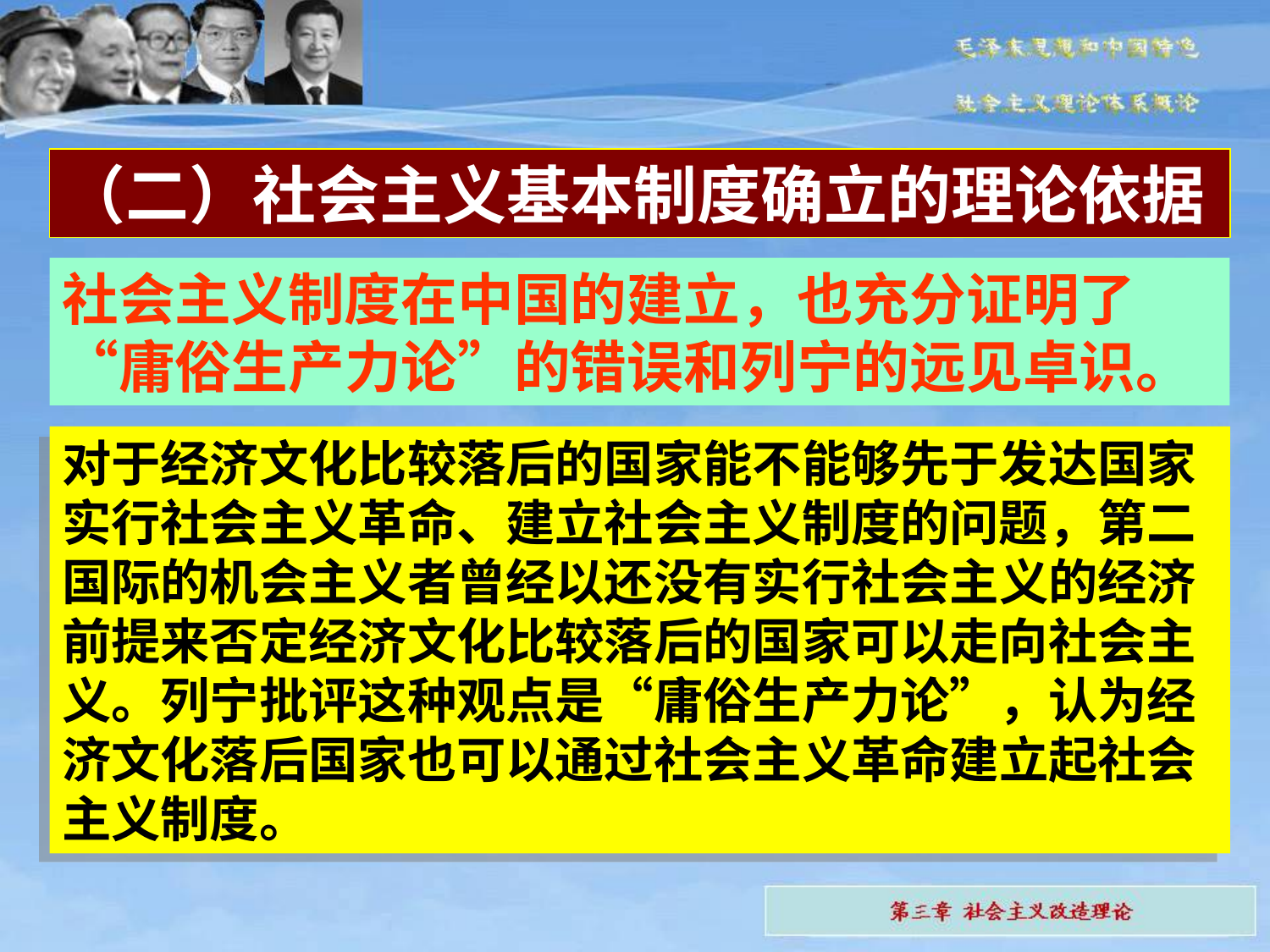

（二）社会主义基本制度确立的理论依据
社会主义制度在中国的建立，也充分证明了“庸俗生产力论”的错误和列宁的远见卓识。
对于经济文化比较落后的国家能不能够先于发达国家实行社会主义革命、建立社会主义制度的问题，第二国际的机会主义者曾经以还没有实行社会主义的经济前提来否定经济文化比较落后的国家可以走向社会主义。列宁批评这种观点是“庸俗生产力论”，认为经济文化落后国家也可以通过社会主义革命建立起社会主义制度。